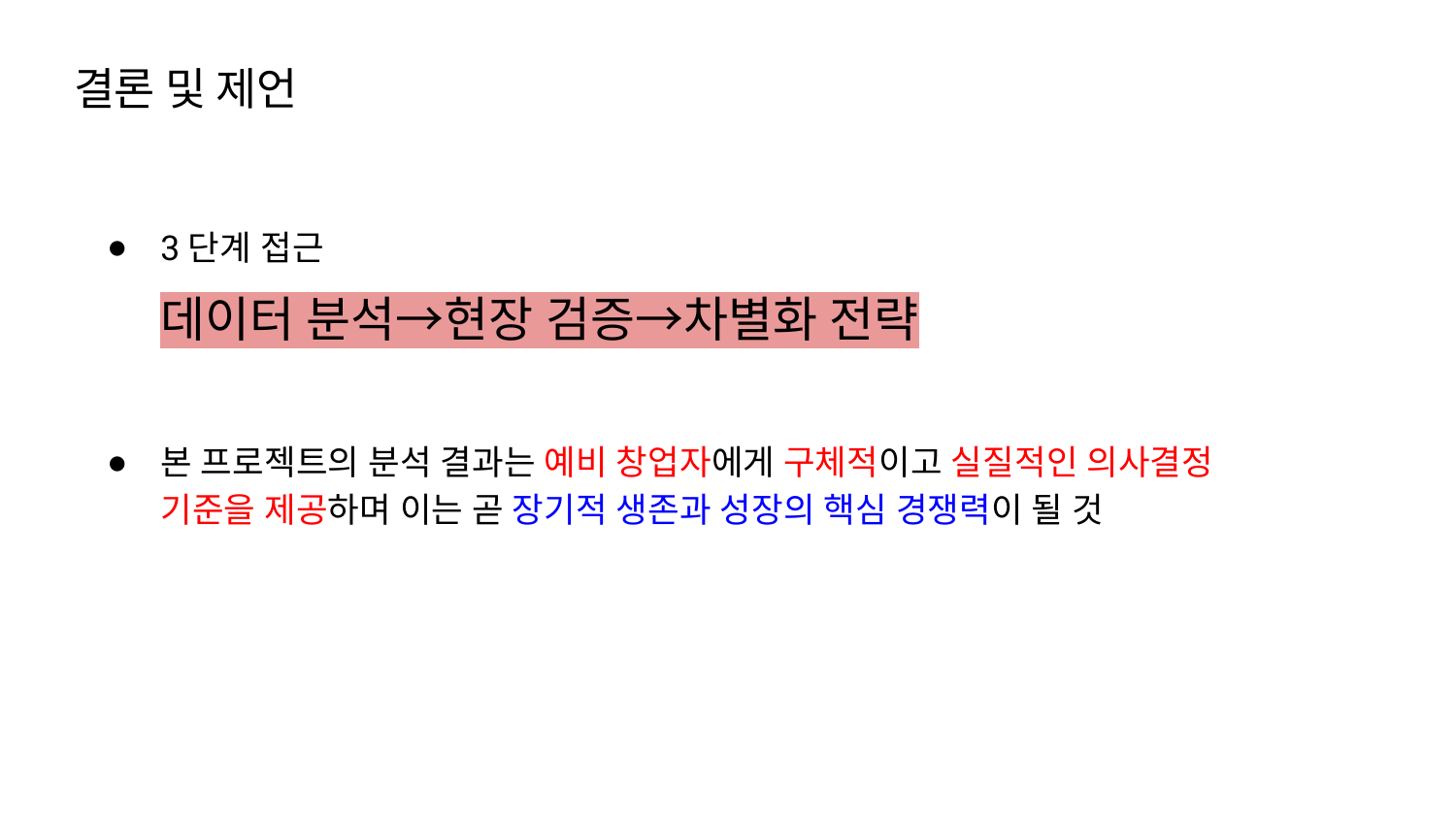

# 결론 및 제언

3단계 접근
데이터 분석→현장 검증→차별화 전략

본 프로젝트의 분석 결과는 예비 창업자에게 구체적이고 실질적인 의사결정 기준을 제공하며 이는 곧 장기적 생존과 성장의 핵심 경쟁력이 될 것